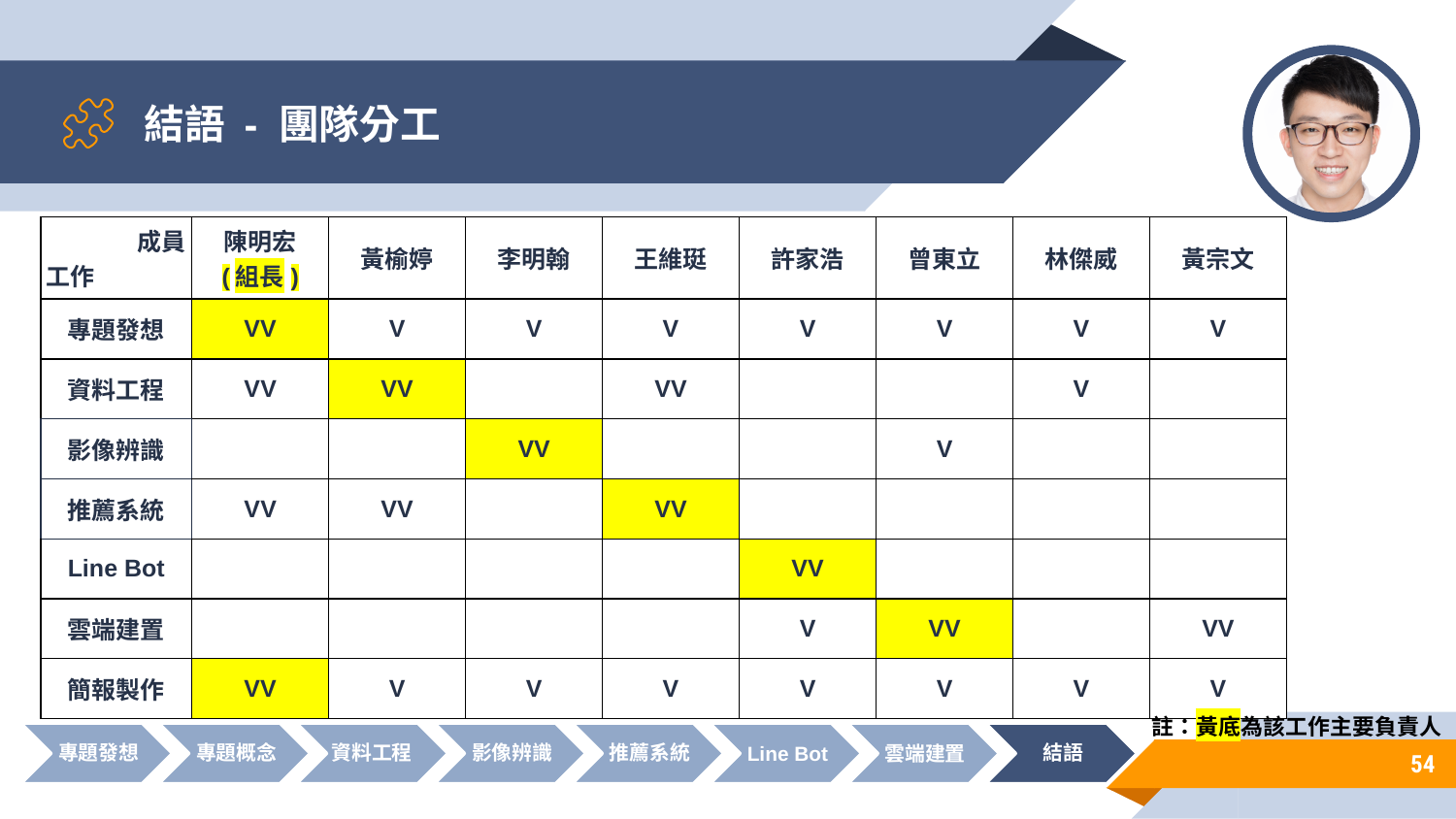

# 結語 - 團隊分工

| 成員 工作 | 陳明宏 (組長) | 黃榆婷 | 李明翰 | 王維珽 | 許家浩 | 曾東立 | 林傑威 | 黃宗文 |
| --- | --- | --- | --- | --- | --- | --- | --- | --- |
| 專題發想 | VV | V | V | V | V | V | V | V |
| 資料工程 | VV | VV |  | VV |  |  | V |  |
| 影像辨識 |  |  | VV |  |  | V |  |  |
| 推薦系統 | VV | VV |  | VV |  |  |  |  |
| Line Bot |  |  |  |  | VV |  |  |  |
| 雲端建置 |  |  |  |  | V | VV |  | VV |
| 簡報製作 | VV | V | V | V | V | V | V | V |
專題發想
專題概念
資料工程
影像辨識
推薦系統
Line Bot
雲端建置
結語
註：黃底為該工作主要負責人
54